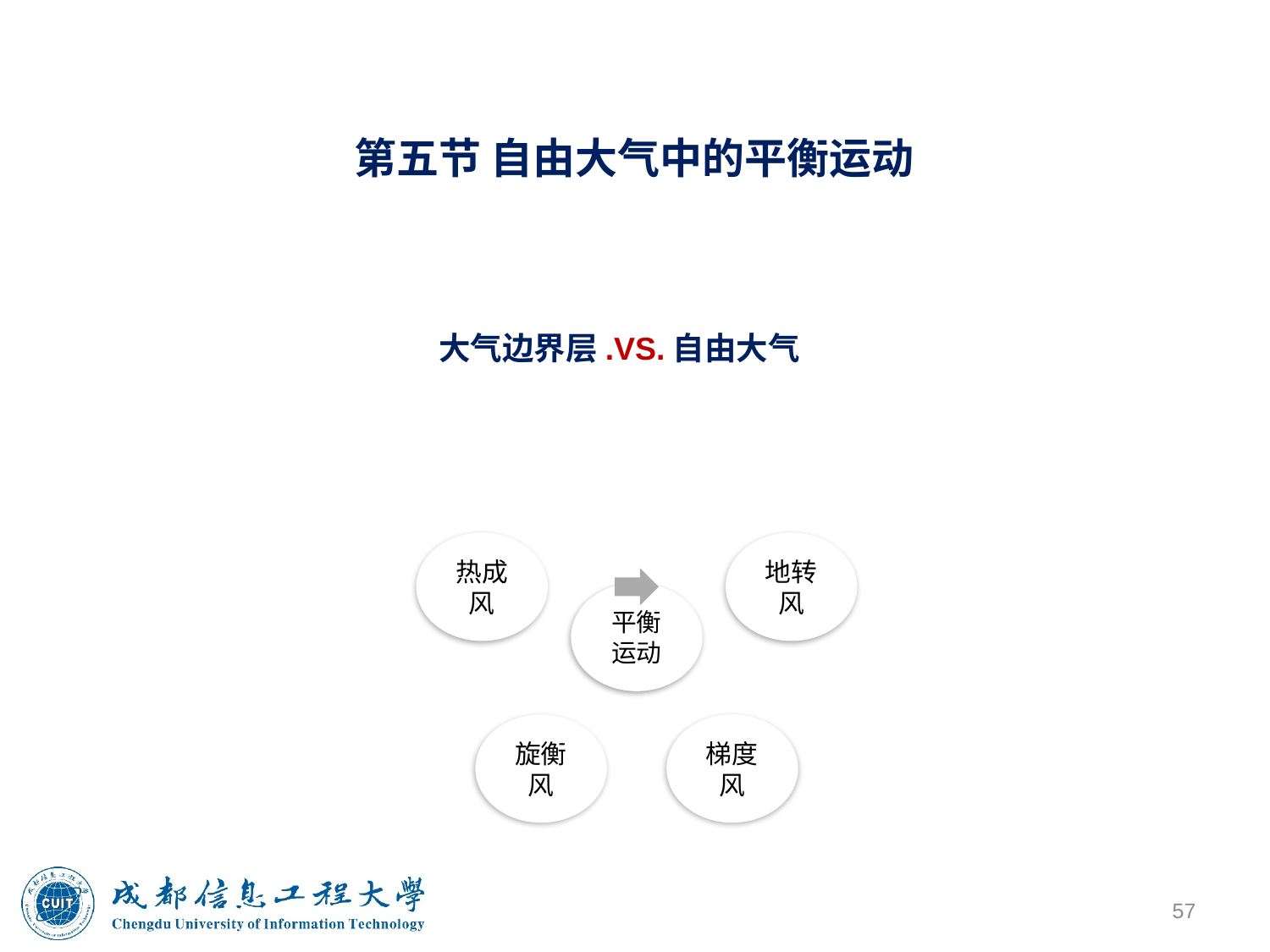

第五节 自由大气中的平衡运动
大气边界层.VS.自由大气
平衡运动
地转风
梯度风
旋衡风
热成风
57